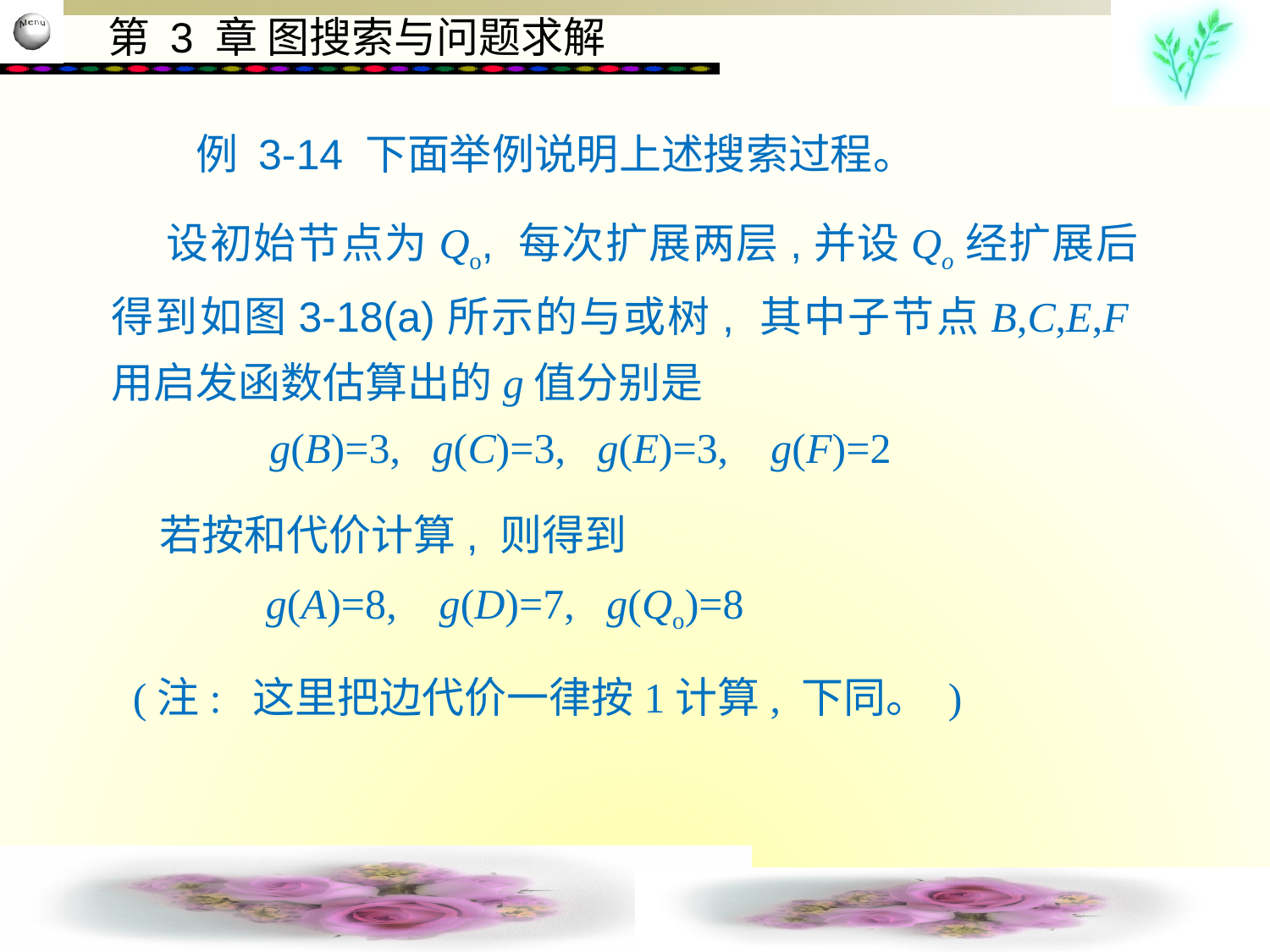

例 3-14 下面举例说明上述搜索过程。
    设初始节点为Qo, 每次扩展两层,并设Qo经扩展后得到如图3-18(a)所示的与或树, 其中子节点B,C,E,F用启发函数估算出的g值分别是
   　       g(B)=3,   g(C)=3,   g(E)=3,    g(F)=2
    若按和代价计算, 则得到
             g(A)=8,    g(D)=7,   g(Qo)=8
  (注:  这里把边代价一律按1计算, 下同。 )